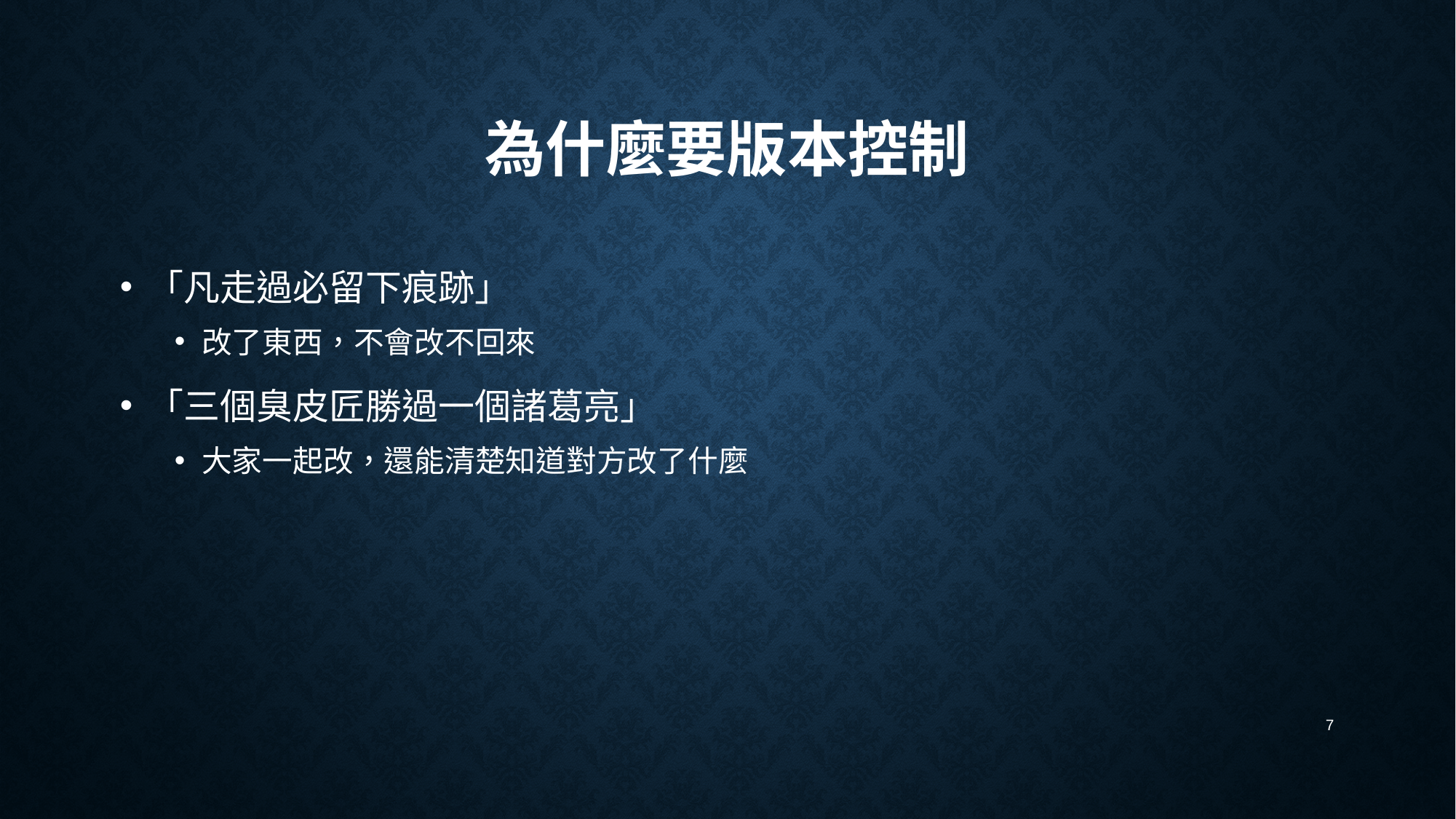

# 為什麼要版本控制
「凡走過必留下痕跡」
改了東西，不會改不回來
「三個臭皮匠勝過一個諸葛亮」
大家一起改，還能清楚知道對方改了什麼
7